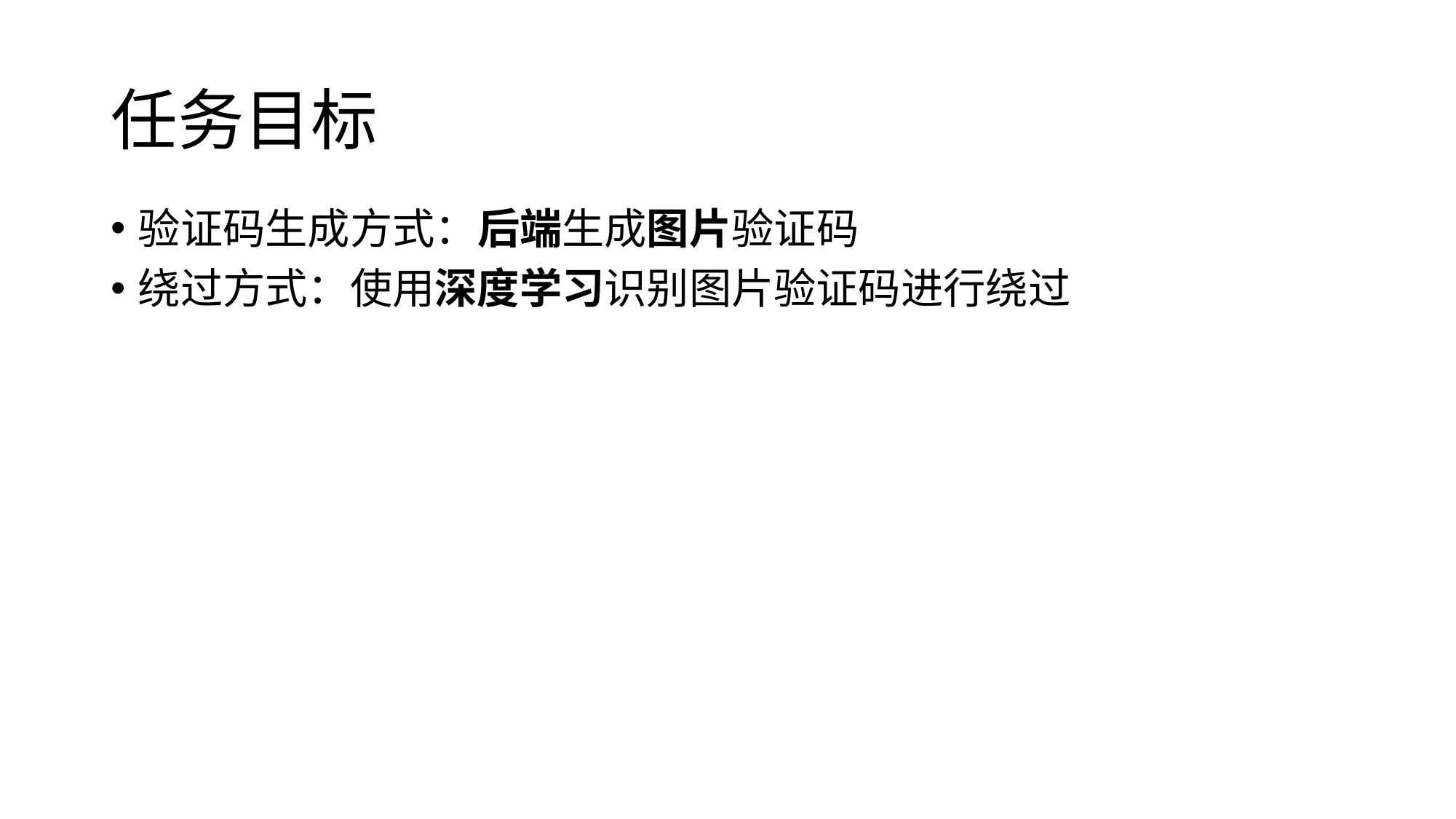

# 任务目标
验证码生成方式：后端生成图片验证码
绕过方式：使用深度学习识别图片验证码进行绕过